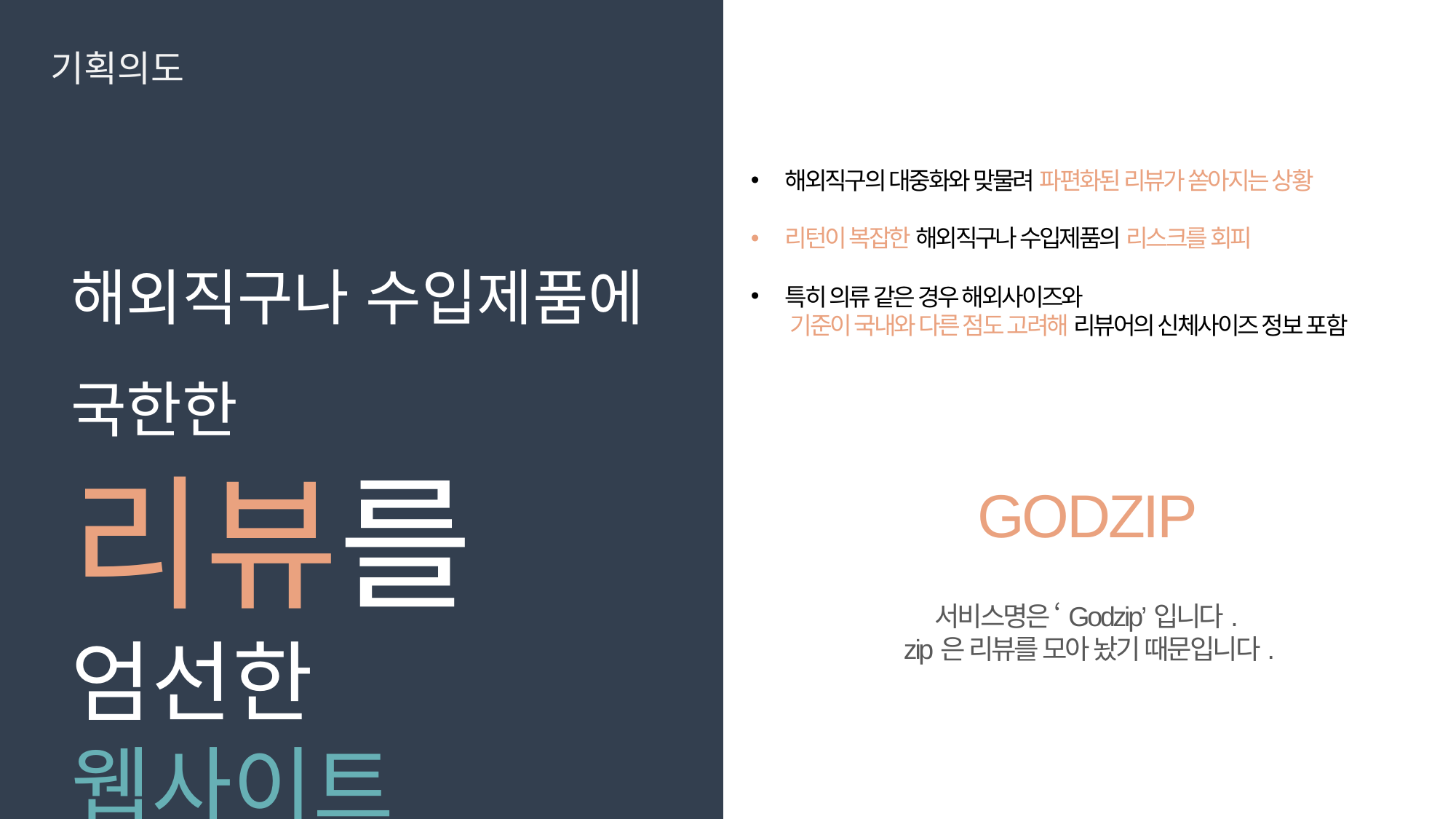

기획의도
해외직구의 대중화와 맞물려 파편화된 리뷰가 쏟아지는 상황

리턴이 복잡한 해외직구나 수입제품의 리스크를 회피

특히 의류 같은 경우 해외사이즈와
       기준이 국내와 다른 점도 고려해 리뷰어의 신체사이즈 정보 포함
해외직구나 수입제품에
국한한 리뷰를
엄선한 웹사이트
GODZIP
서비스명은 ‘Godzip’입니다.
zip은 리뷰를 모아 놨기 때문입니다.